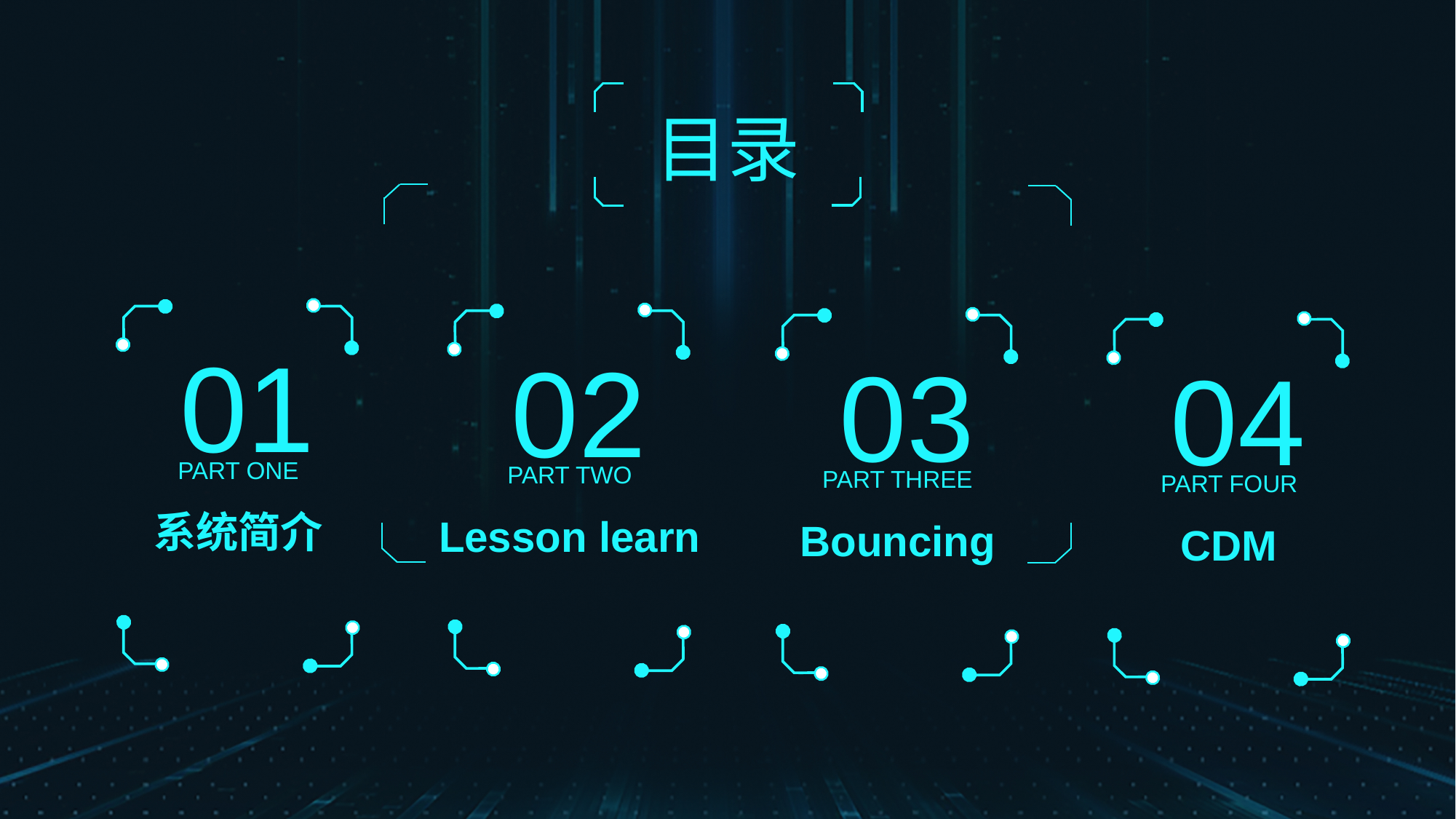

目录

01
02
03
04
PART ONE
PART TWO
PART THREE
PART FOUR
系统简介
Lesson learn
Bouncing
CDM